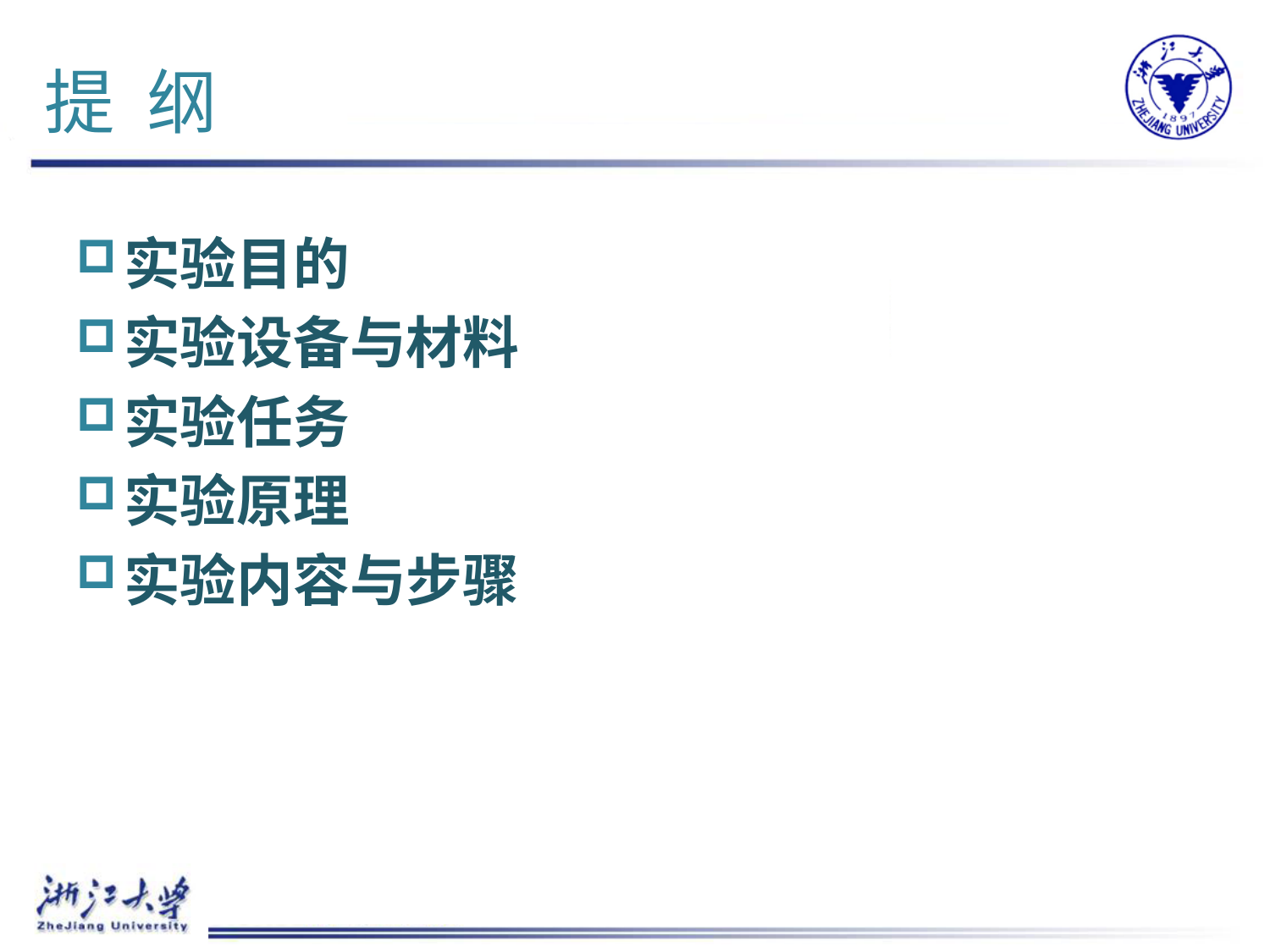

# 提  纲
实验目的
实验设备与材料
实验任务
实验原理
实验内容与步骤